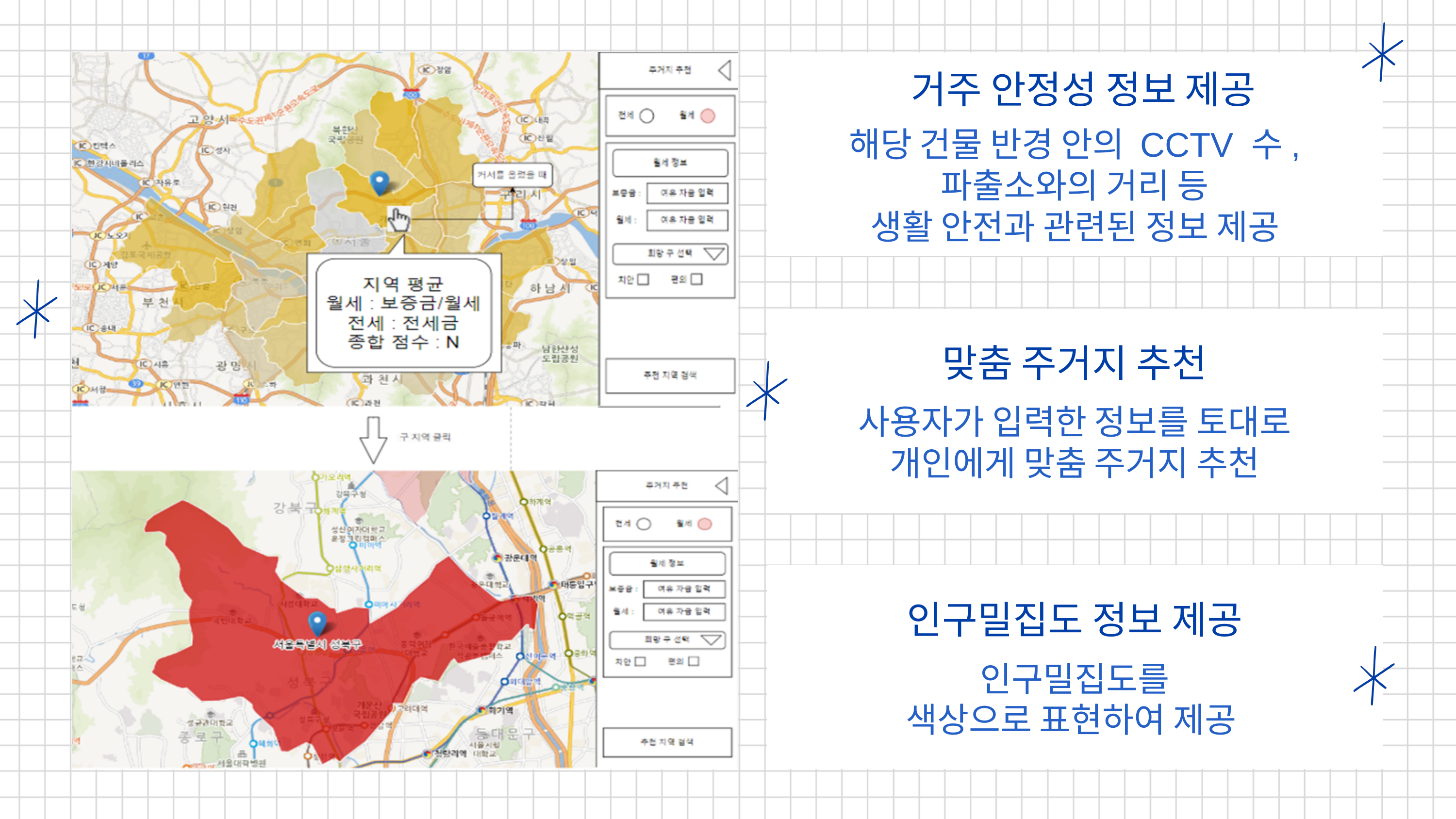

거주 안정성 정보 제공
해당 건물 반경 안의 CCTV 수,
파출소와의 거리 등
생활 안전과 관련된 정보 제공

맞춤 주거지 추천

사용자가 입력한 정보를 토대로
개인에게 맞춤 주거지 추천

인구밀집도 정보 제공

인구밀집도를
색상으로 표현하여 제공